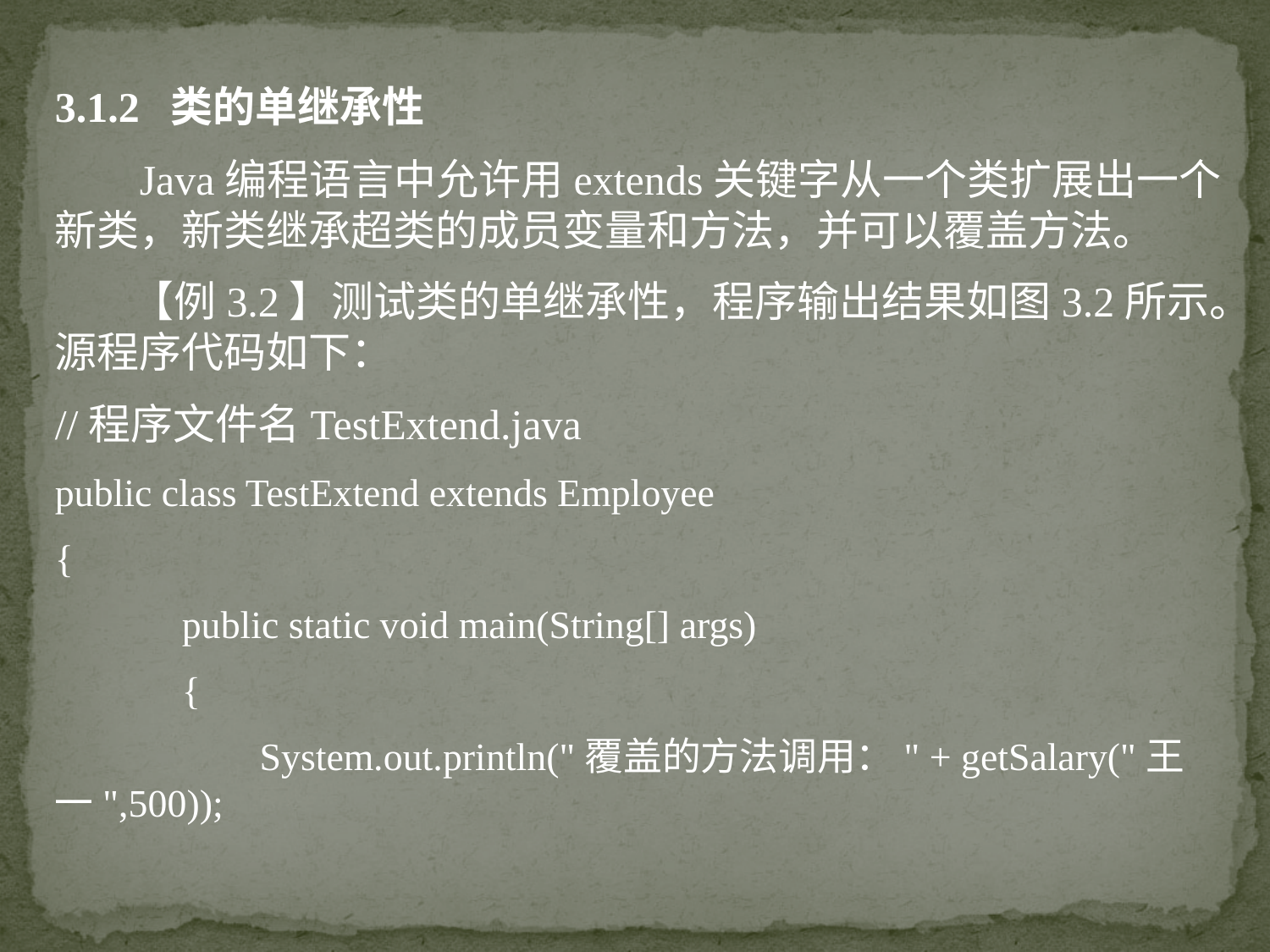

3.1.2  类的单继承性
        Java编程语言中允许用extends关键字从一个类扩展出一个新类，新类继承超类的成员变量和方法，并可以覆盖方法。
       【例3.2】测试类的单继承性，程序输出结果如图3.2所示。源程序代码如下：
//程序文件名TestExtend.java
public class TestExtend extends Employee
{
	public static void main(String[] args)
	{
	        System.out.println("覆盖的方法调用：" + getSalary("王一",500));